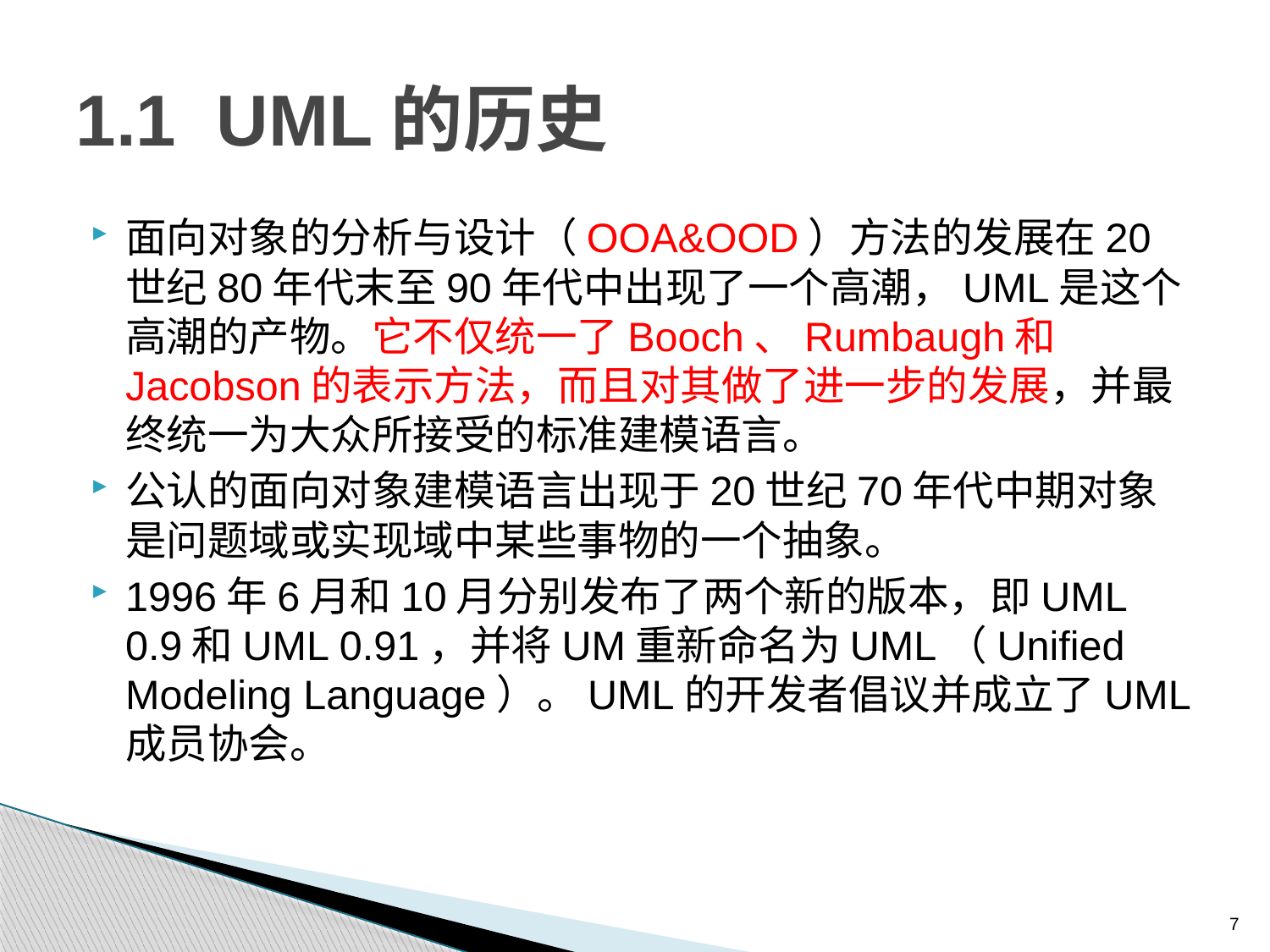

# 1.1  UML的历史
面向对象的分析与设计（OOA&OOD）方法的发展在20世纪80年代末至90年代中出现了一个高潮，UML是这个高潮的产物。它不仅统一了Booch、Rumbaugh和Jacobson的表示方法，而且对其做了进一步的发展，并最终统一为大众所接受的标准建模语言。
公认的面向对象建模语言出现于20世纪70年代中期对象是问题域或实现域中某些事物的一个抽象。
1996年6月和10月分别发布了两个新的版本，即UML 0.9和UML 0.91，并将UM重新命名为UML（Unified Modeling Language）。UML的开发者倡议并成立了UML成员协会。

7